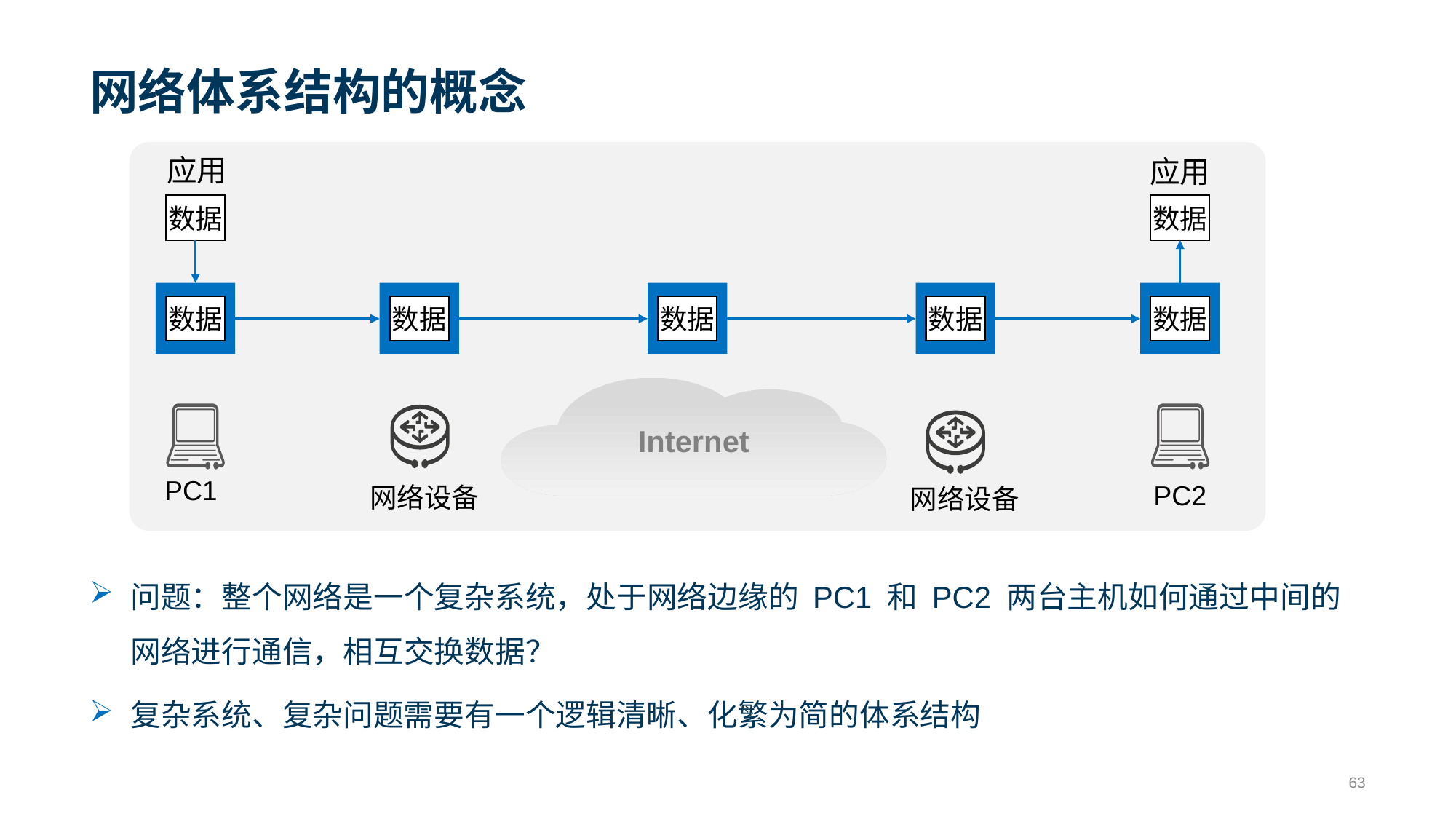

# 网络体系结构的概念

应用
应用
数据
数据

数据
数据
数据
数据
数据
Internet

PC1
PC2
网络设备
网络设备
问题：整个网络是一个复杂系统，处于网络边缘的 PC1 和 PC2 两台主机如何通过中间的网络进行通信，相互交换数据？
复杂系统、复杂问题需要有一个逻辑清晰、化繁为简的体系结构
63